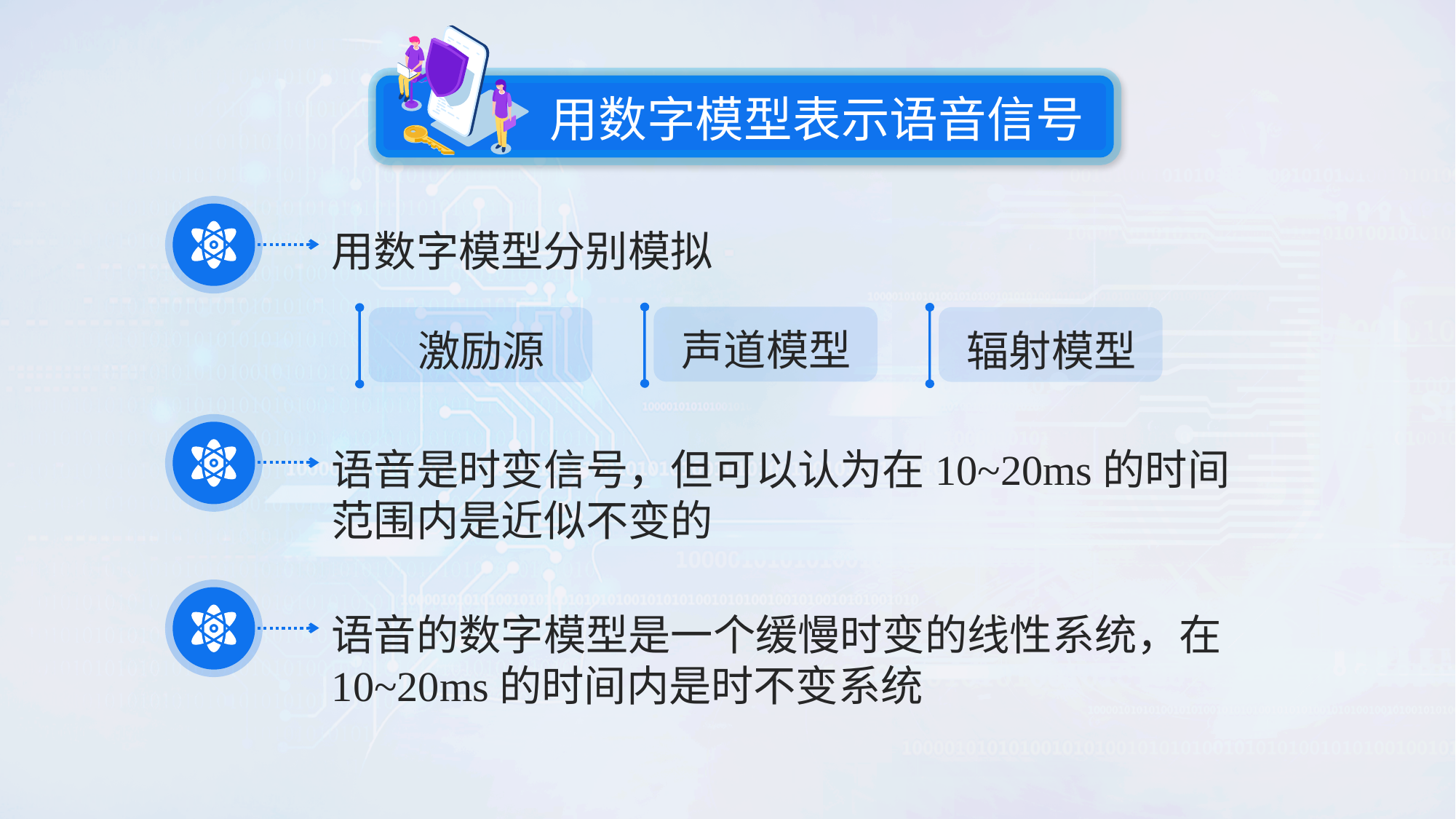

用数字模型表示语音信号

用数字模型分别模拟

声道模型

辐射模型

激励源

语音是时变信号，但可以认为在10~20ms的时间范围内是近似不变的

语音的数字模型是一个缓慢时变的线性系统，在10~20ms的时间内是时不变系统